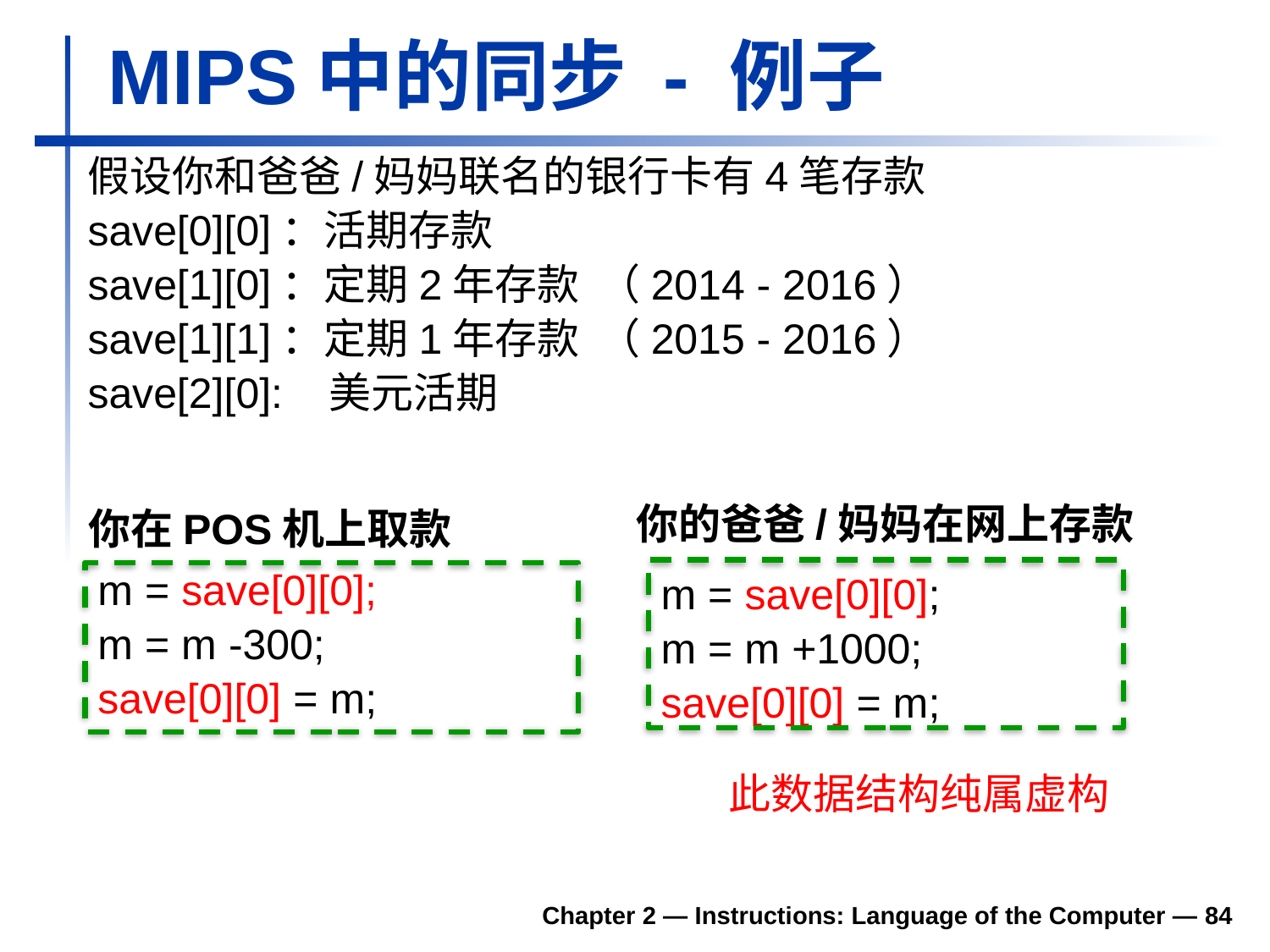

# MIPS中的同步 - 例子
假设你和爸爸/妈妈联名的银行卡有4笔存款
save[0][0]：活期存款
save[1][0]：定期2年存款  （2014 - 2016）
save[1][1]：定期1年存款  （2015 - 2016）
save[2][0]:   美元活期
你的爸爸/妈妈在网上存款
你在POS机上取款

m = save[0][0];
m = m -300;
save[0][0] = m;

m = save[0][0];
m = m +1000;
save[0][0] = m;
此数据结构纯属虚构
Chapter 2 — Instructions: Language of the Computer — 84